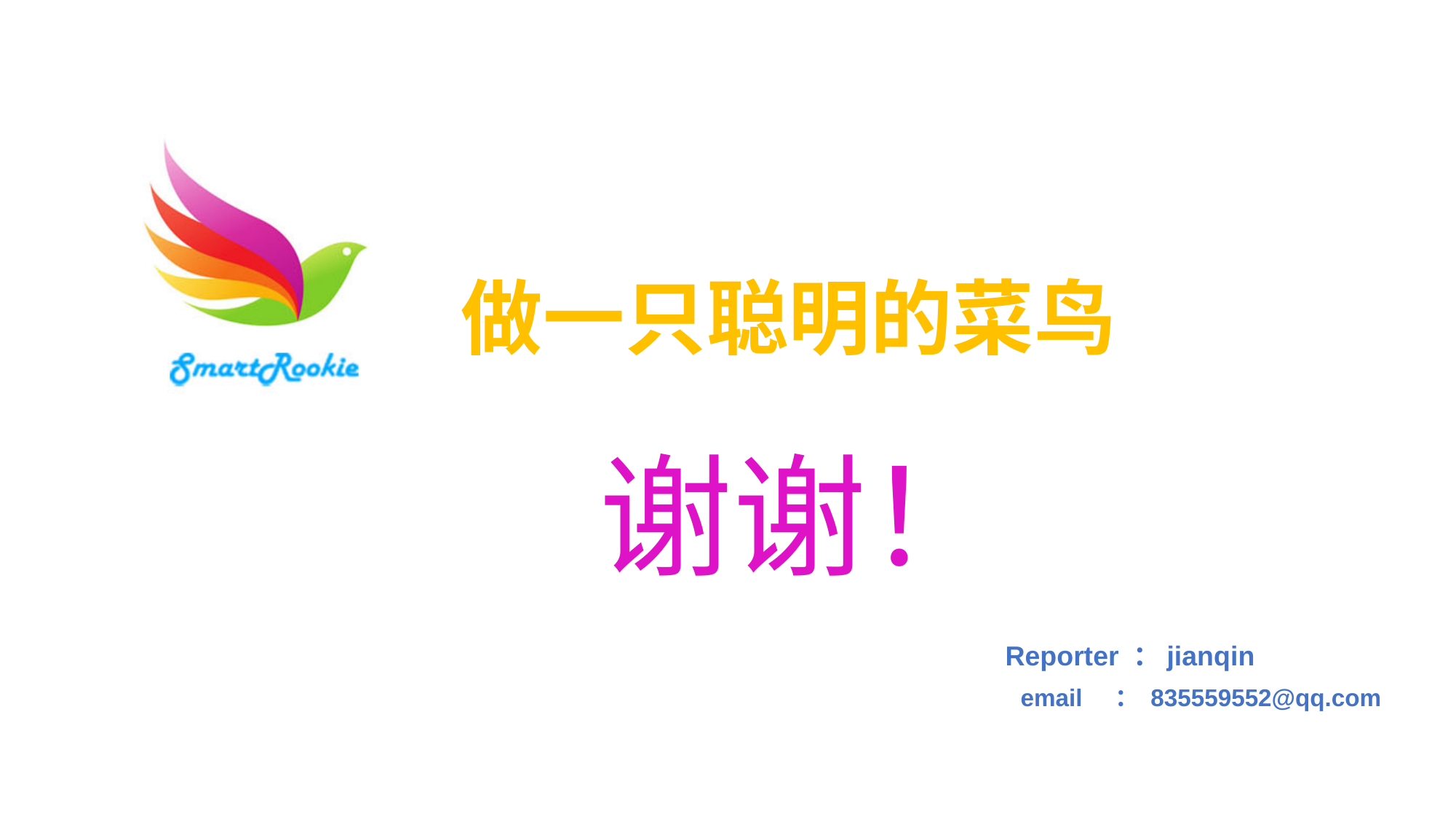

做一只聪明的菜鸟
谢谢！
Reporter ：jianqin
email    ： 835559552@qq.com